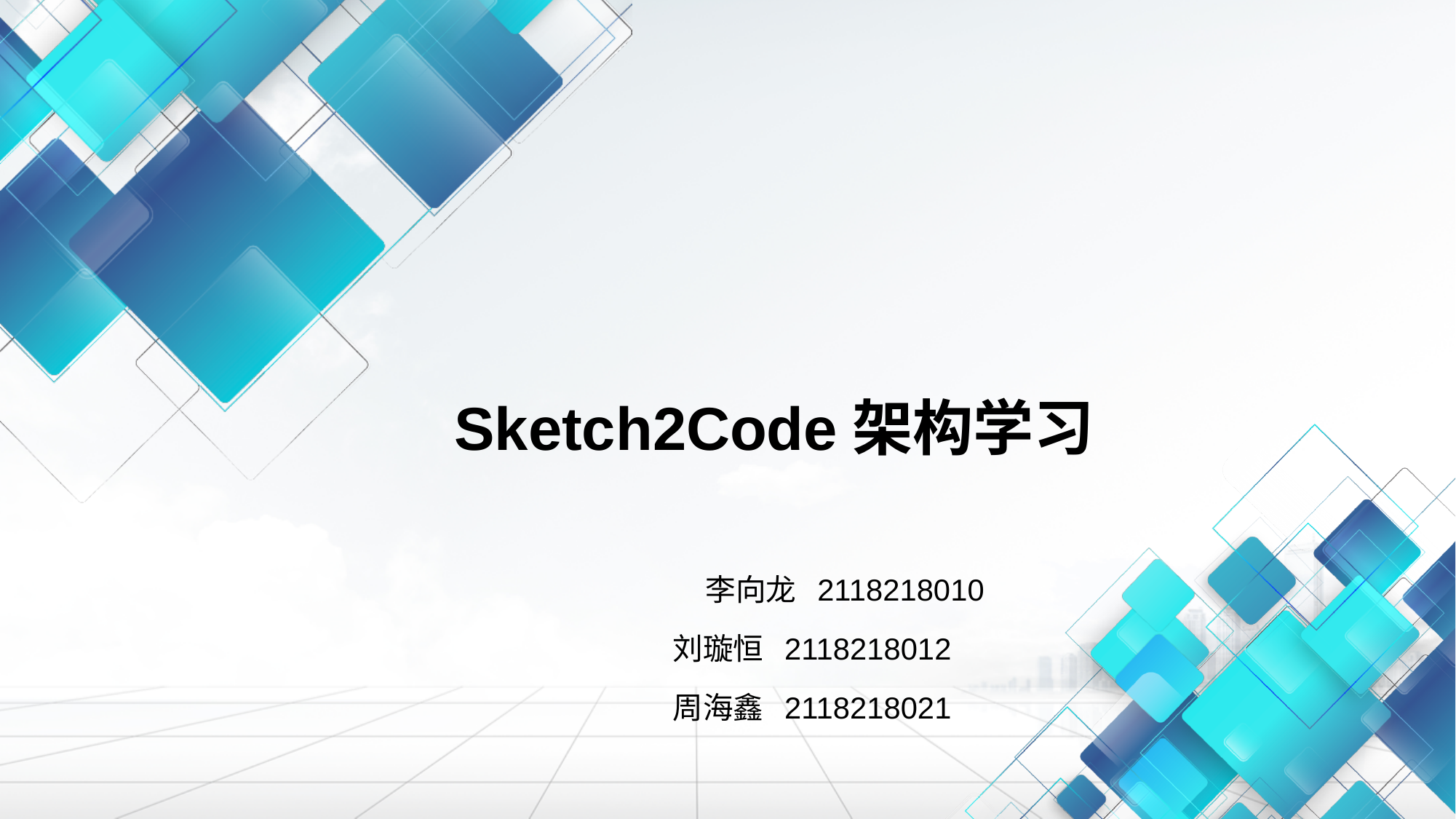

# Sketch2Code架构学习
                       李向龙  2118218010
                                   刘璇恒  2118218012
                                   周海鑫  2118218021